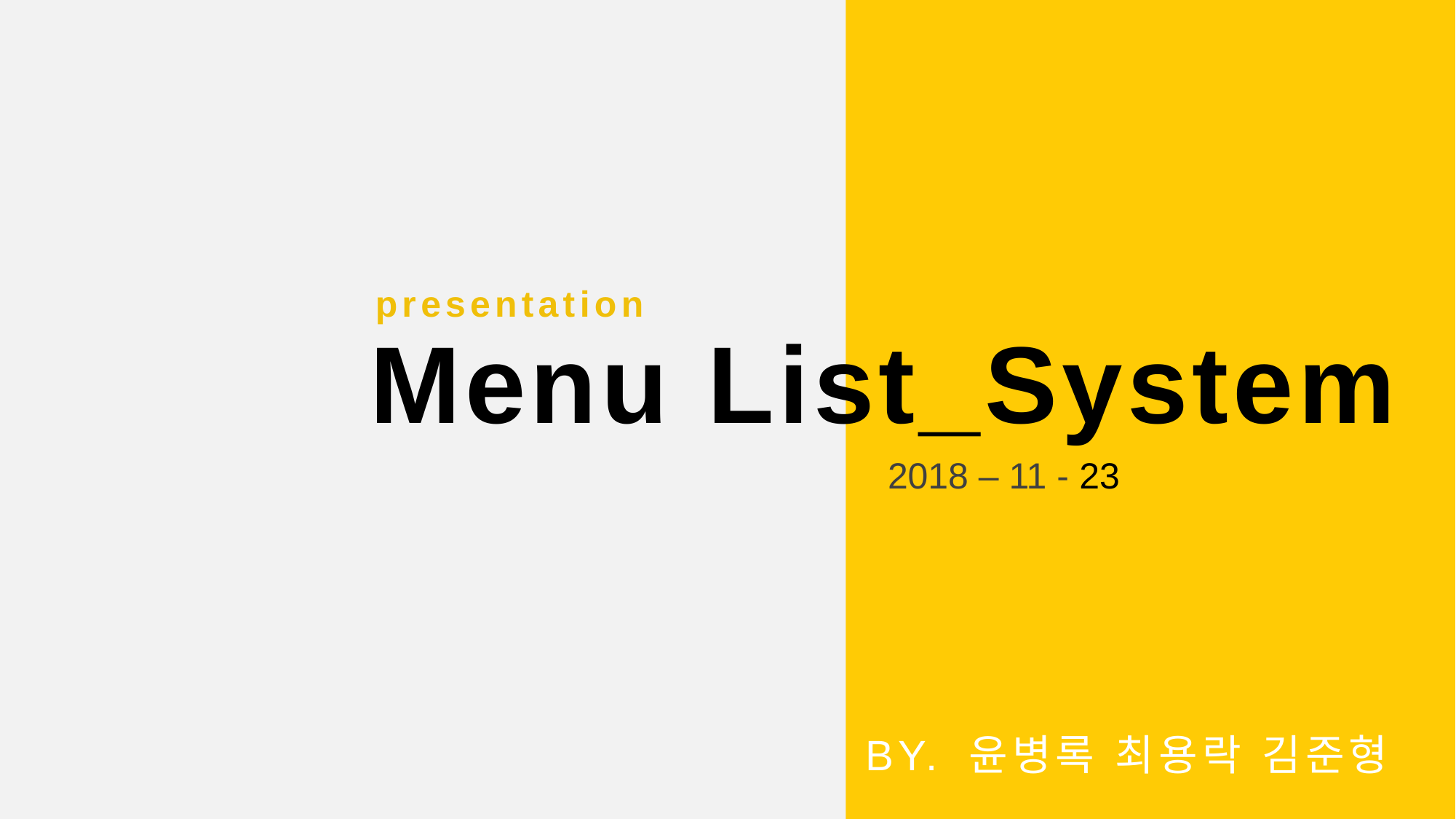

presentation
Menu List_System
2018 – 11 - 23
BY. 윤병록 최용락 김준형